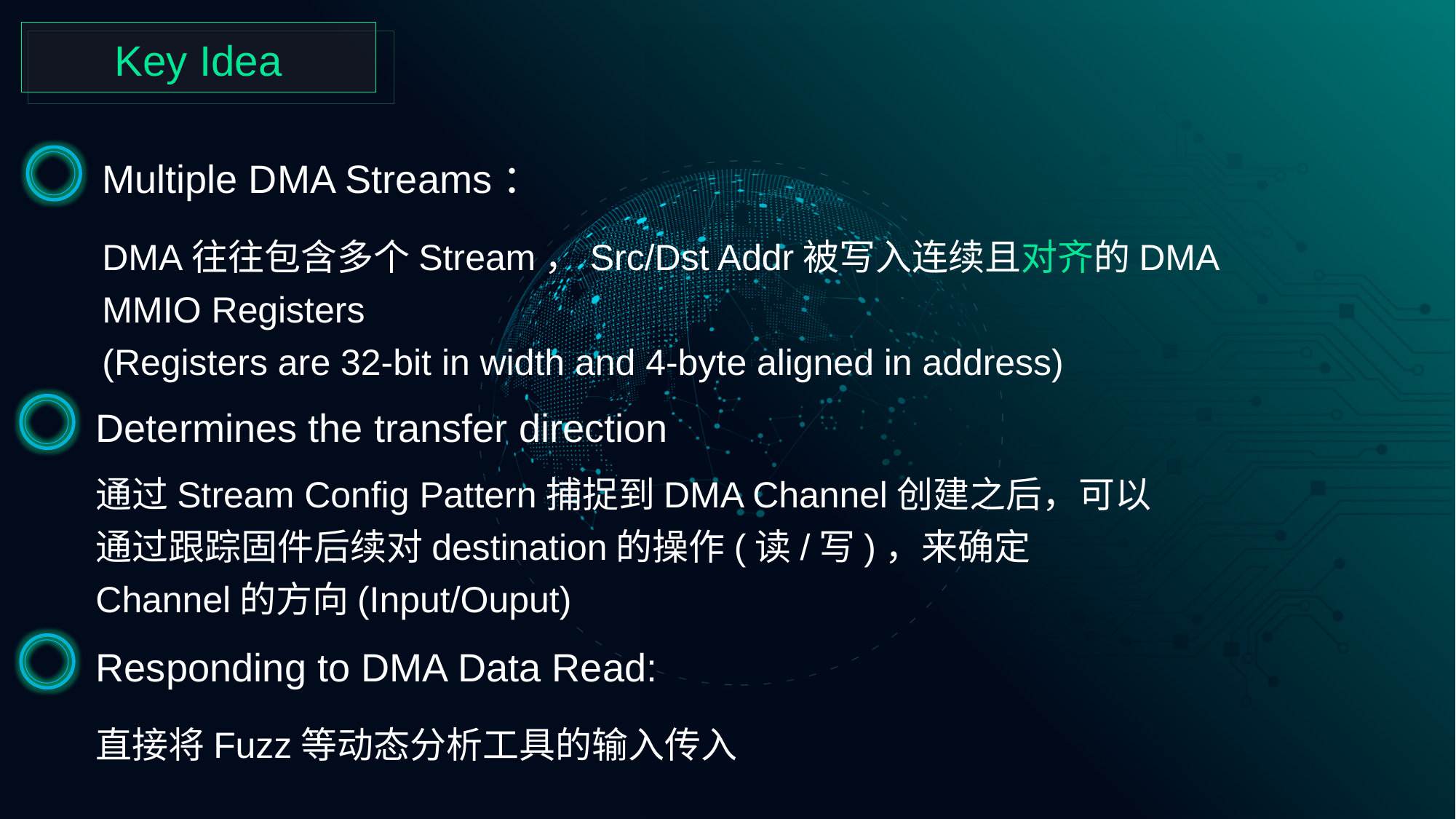

Key Idea

Multiple DMA Streams：
DMA往往包含多个Stream，Src/Dst Addr被写入连续且对齐的DMA MMIO Registers
(Registers are 32-bit in width and 4-byte aligned in address)

Determines the transfer direction
通过Stream Config Pattern捕捉到DMA Channel创建之后，可以通过跟踪固件后续对destination的操作(读/写)，来确定Channel的方向(Input/Ouput)

Responding to DMA Data Read:
直接将Fuzz等动态分析工具的输入传入